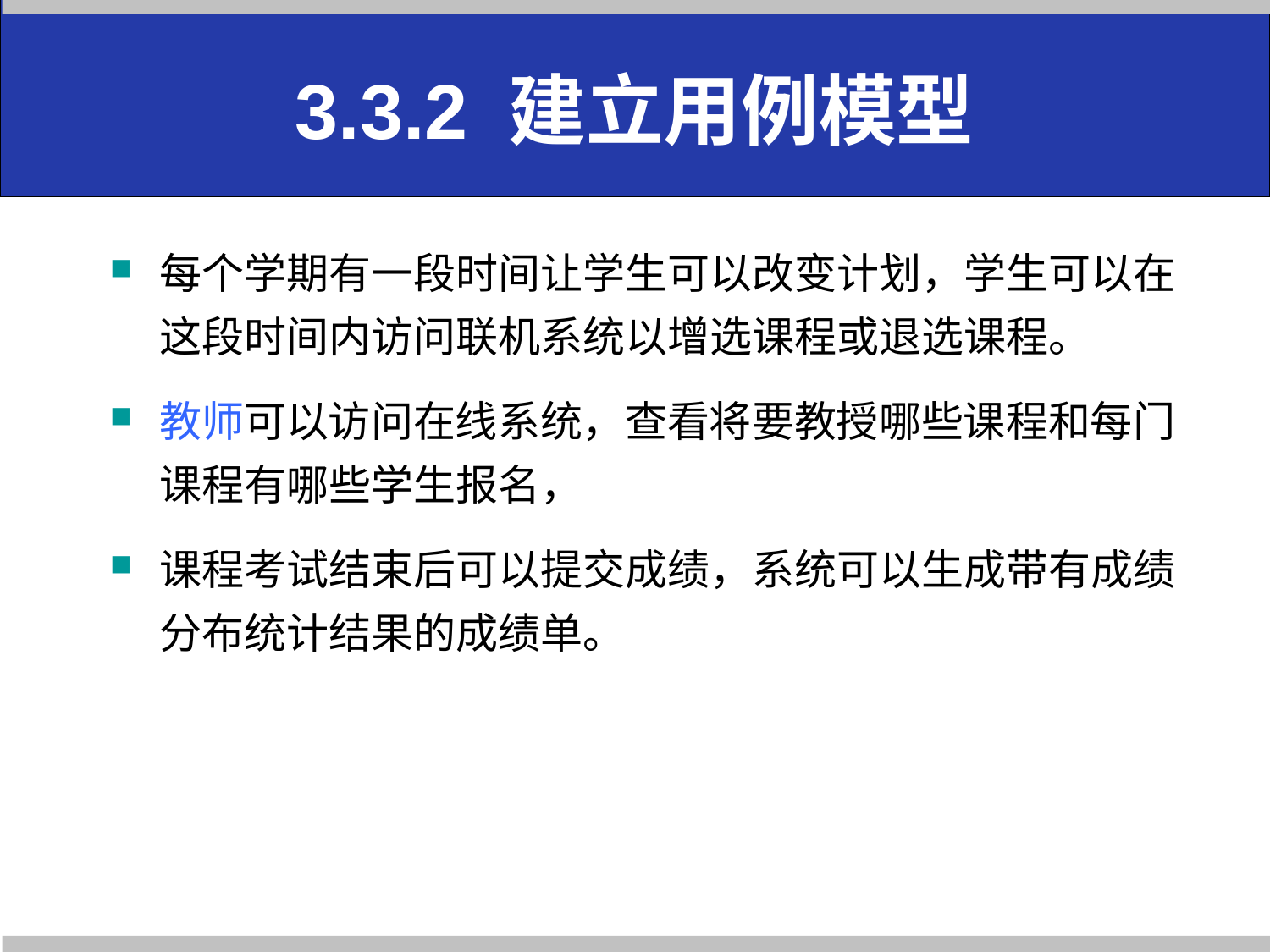

# 3.3.2 建立用例模型
每个学期有一段时间让学生可以改变计划，学生可以在这段时间内访问联机系统以增选课程或退选课程。
教师可以访问在线系统，查看将要教授哪些课程和每门课程有哪些学生报名，
课程考试结束后可以提交成绩，系统可以生成带有成绩分布统计结果的成绩单。
165